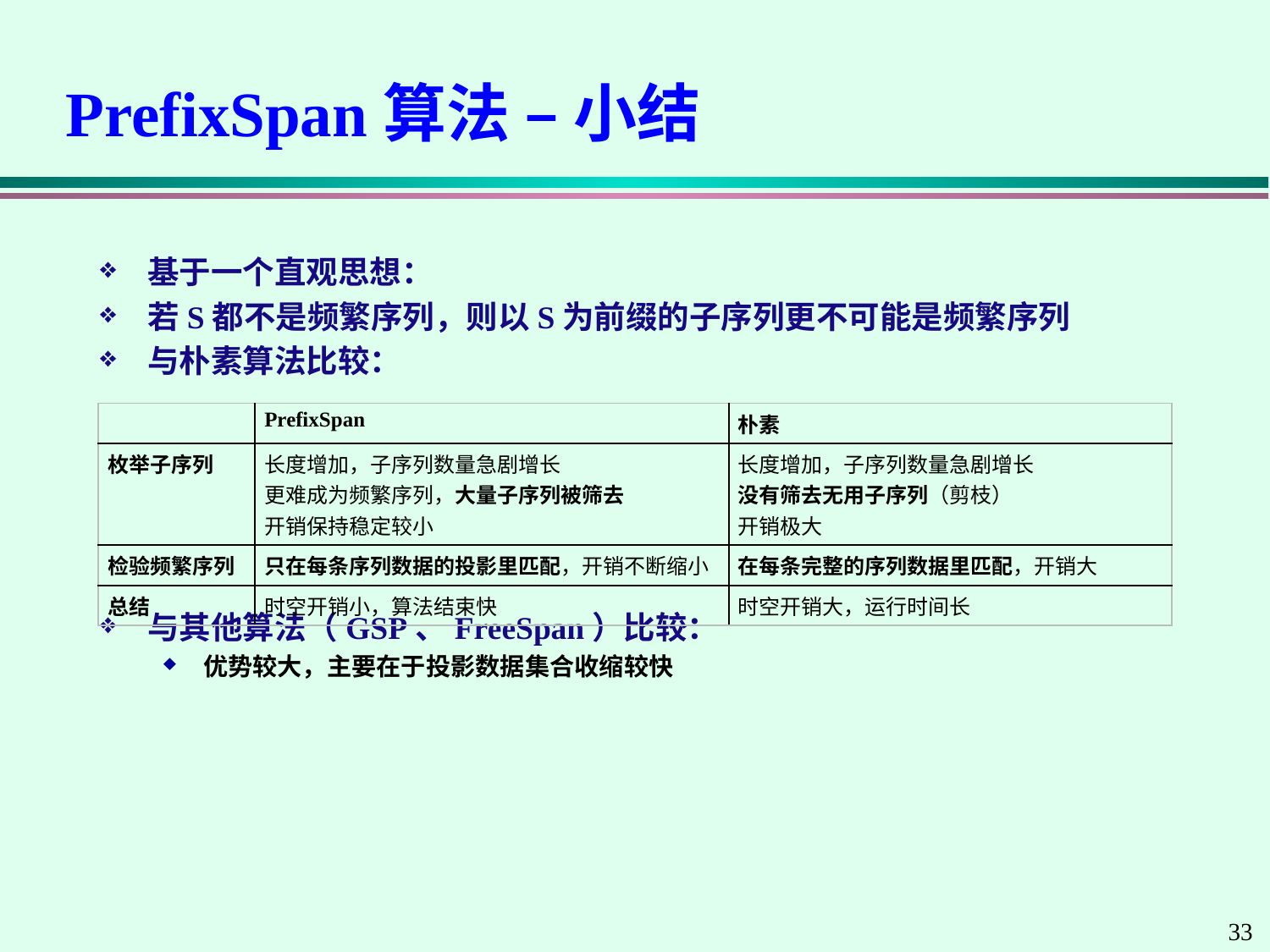

# PrefixSpan算法 – 小结
基于一个直观思想：
若S都不是频繁序列，则以S为前缀的子序列更不可能是频繁序列
与朴素算法比较：

与其他算法（GSP、FreeSpan）比较：
优势较大，主要在于投影数据集合收缩较快

|  | PrefixSpan | 朴素 |
| --- | --- | --- |
| 枚举子序列 | 长度增加，子序列数量急剧增长 更难成为频繁序列，大量子序列被筛去 开销保持稳定较小 | 长度增加，子序列数量急剧增长 没有筛去无用子序列（剪枝） 开销极大 |
| 检验频繁序列 | 只在每条序列数据的投影里匹配，开销不断缩小 | 在每条完整的序列数据里匹配，开销大 |
| 总结 | 时空开销小，算法结束快 | 时空开销大，运行时间长 |